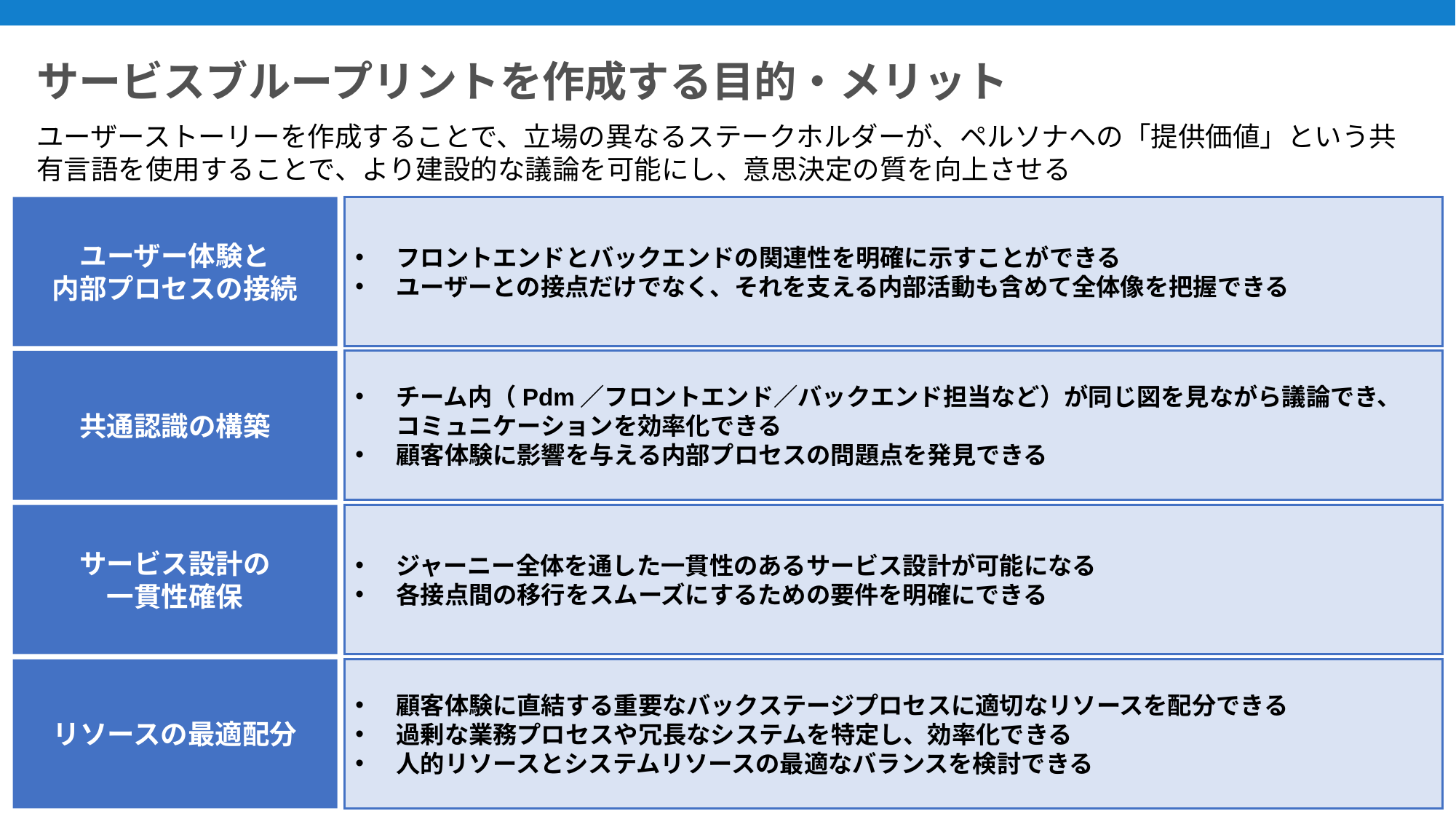

サービスブループリントを作成する目的・メリット
ユーザーストーリーを作成することで、立場の異なるステークホルダーが、ペルソナへの「提供価値」という共有言語を使用することで、より建設的な議論を可能にし、意思決定の質を向上させる
ユーザー体験と
内部プロセスの接続
フロントエンドとバックエンドの関連性を明確に示すことができる
ユーザーとの接点だけでなく、それを支える内部活動も含めて全体像を把握できる
共通認識の構築
チーム内（Pdm／フロントエンド／バックエンド担当など）が同じ図を見ながら議論でき、
コミュニケーションを効率化できる
顧客体験に影響を与える内部プロセスの問題点を発見できる
サービス設計の
一貫性確保
ジャーニー全体を通した一貫性のあるサービス設計が可能になる
各接点間の移行をスムーズにするための要件を明確にできる
リソースの最適配分
顧客体験に直結する重要なバックステージプロセスに適切なリソースを配分できる
過剰な業務プロセスや冗長なシステムを特定し、効率化できる
人的リソースとシステムリソースの最適なバランスを検討できる